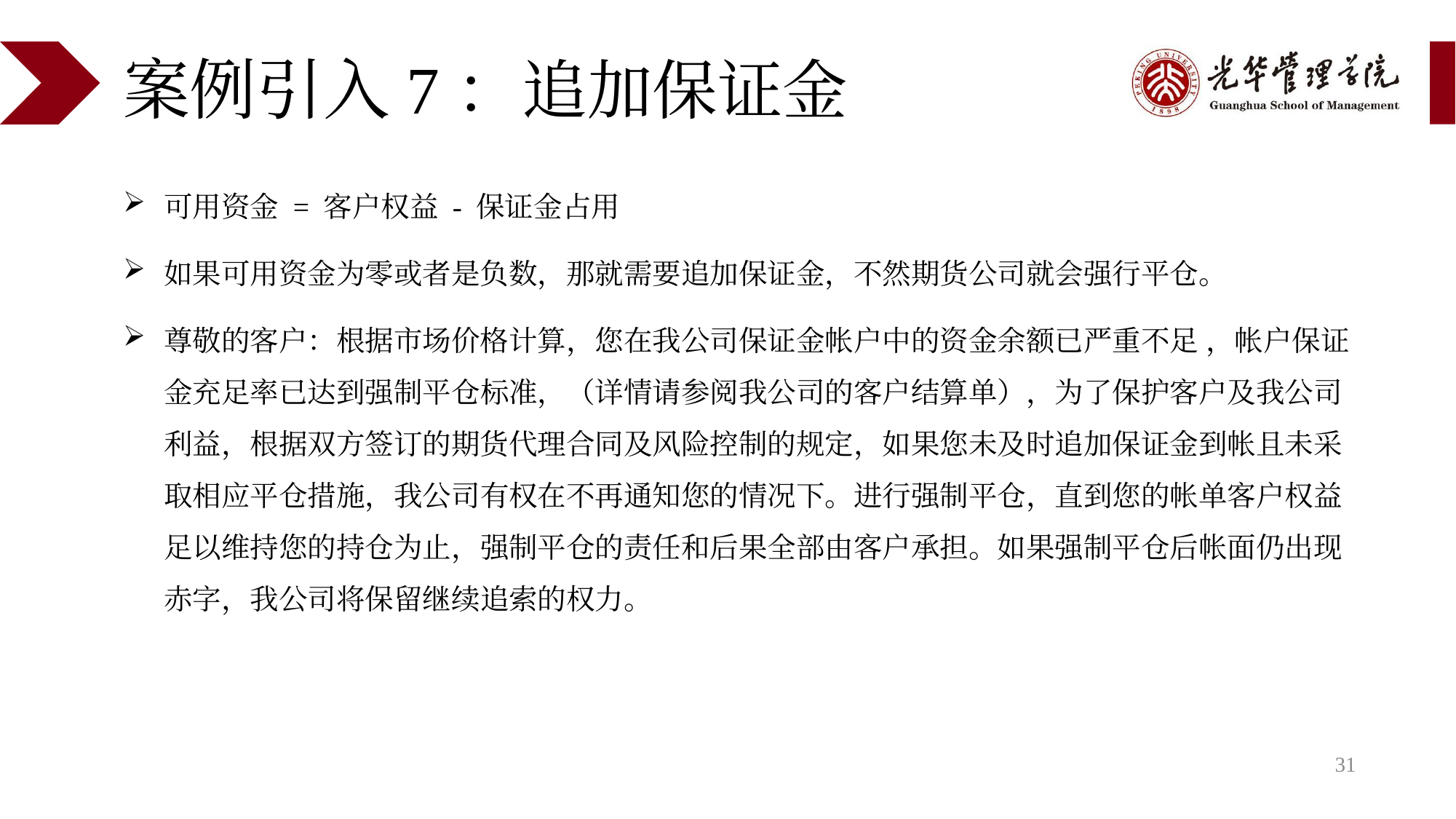

# 案例引入7：追加保证金
可用资金 = 客户权益 - 保证金占用
如果可用资金为零或者是负数，那就需要追加保证金，不然期货公司就会强行平仓。
尊敬的客户：根据市场价格计算，您在我公司保证金帐户中的资金余额已严重不足 ，帐户保证金充足率已达到强制平仓标准，（详情请参阅我公司的客户结算单），为了保护客户及我公司利益，根据双方签订的期货代理合同及风险控制的规定，如果您未及时追加保证金到帐且未采取相应平仓措施，我公司有权在不再通知您的情况下。进行强制平仓，直到您的帐单客户权益足以维持您的持仓为止，强制平仓的责任和后果全部由客户承担。如果强制平仓后帐面仍出现赤字，我公司将保留继续追索的权力。

31